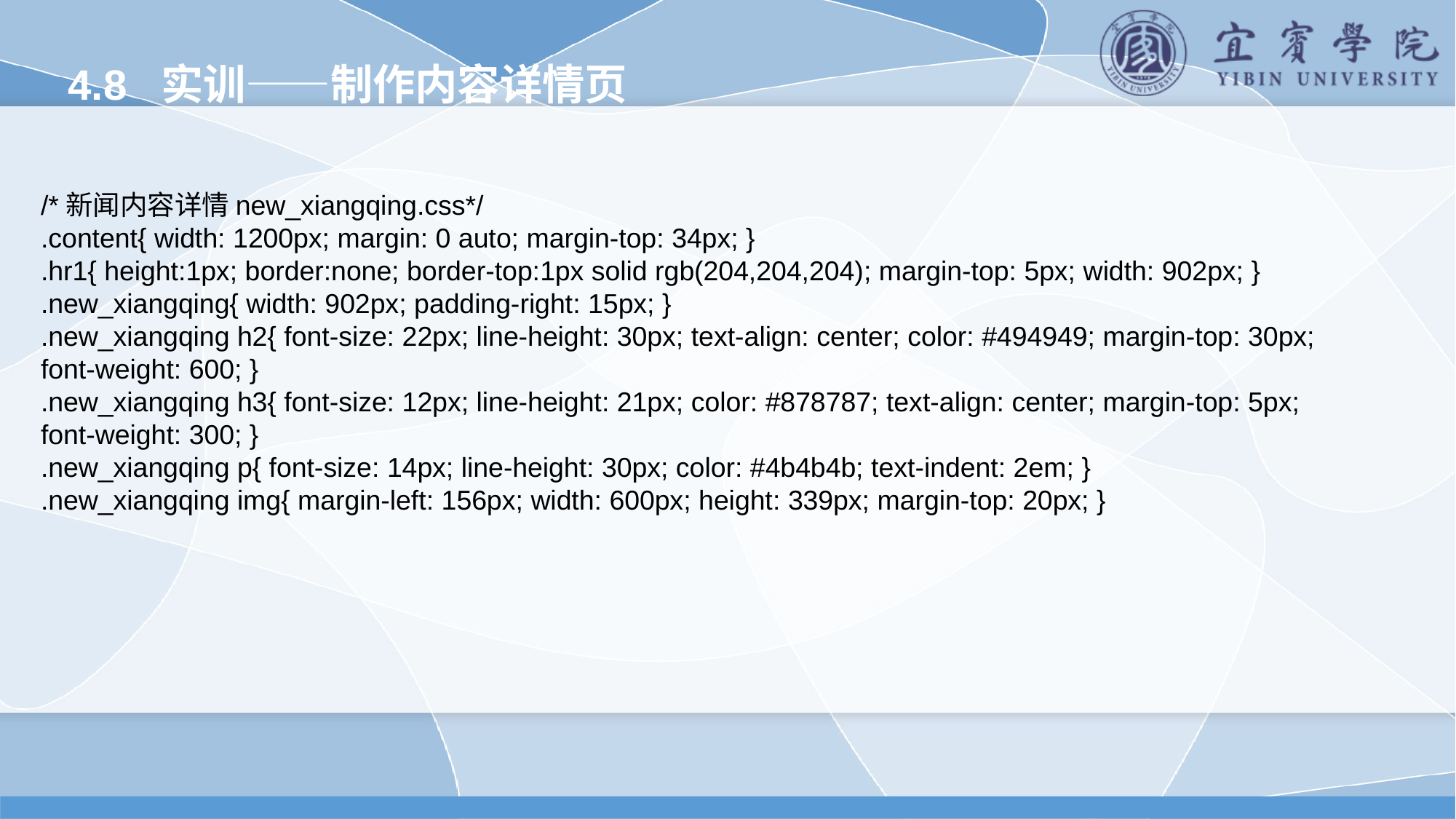

4.8  实训——制作内容详情页
/*新闻内容详情new_xiangqing.css*/
.content{ width: 1200px; margin: 0 auto; margin-top: 34px; }
.hr1{ height:1px; border:none; border-top:1px solid rgb(204,204,204); margin-top: 5px; width: 902px; }
.new_xiangqing{ width: 902px; padding-right: 15px; }
.new_xiangqing h2{ font-size: 22px; line-height: 30px; text-align: center; color: #494949; margin-top: 30px;
font-weight: 600; }
.new_xiangqing h3{ font-size: 12px; line-height: 21px; color: #878787; text-align: center; margin-top: 5px;
font-weight: 300; }
.new_xiangqing p{ font-size: 14px; line-height: 30px; color: #4b4b4b; text-indent: 2em; }
.new_xiangqing img{ margin-left: 156px; width: 600px; height: 339px; margin-top: 20px; }